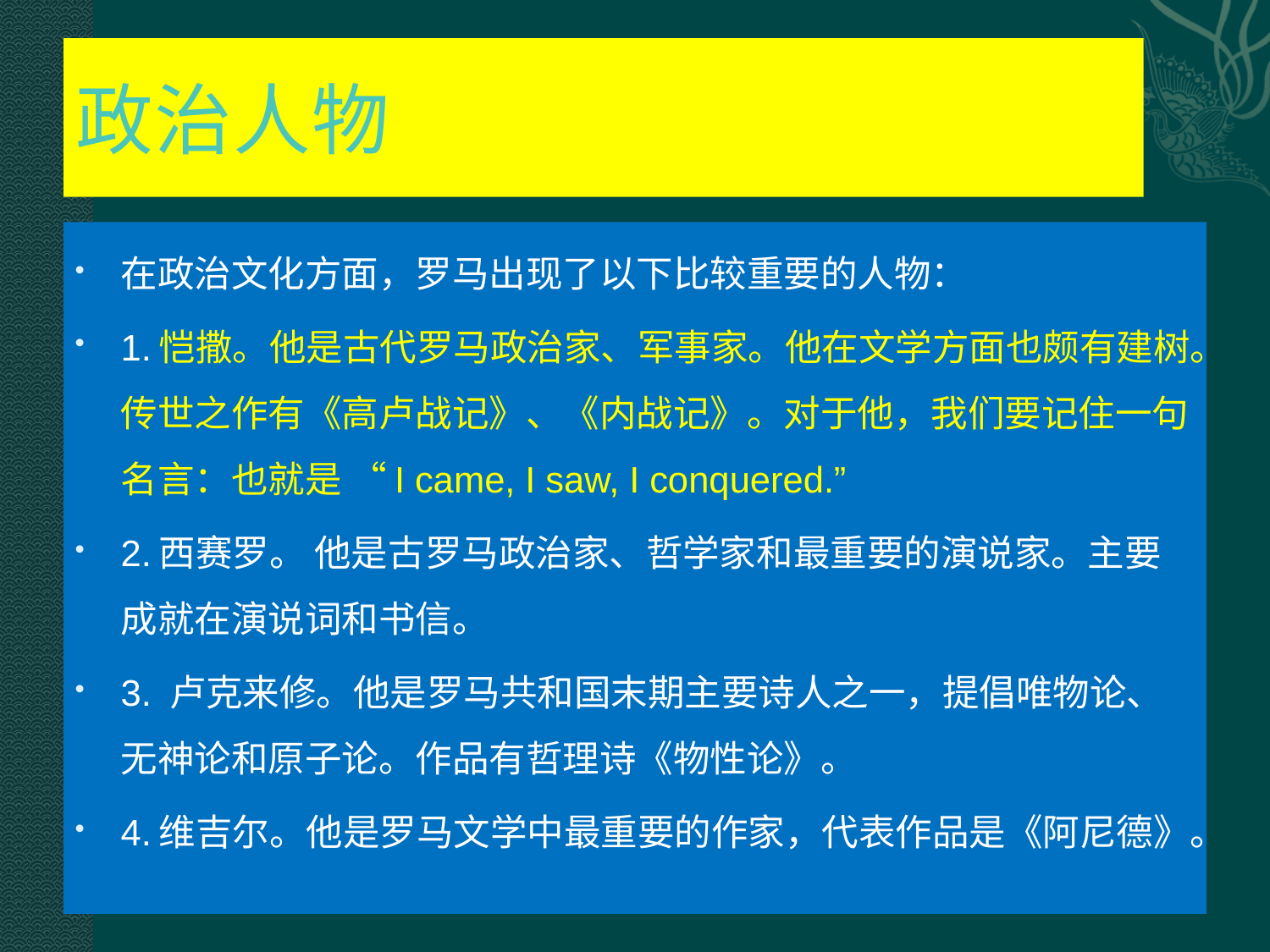

# 政治人物
在政治文化方面，罗马出现了以下比较重要的人物：
1.恺撒。他是古代罗马政治家、军事家。他在文学方面也颇有建树。传世之作有《高卢战记》、《内战记》。对于他，我们要记住一句名言：也就是 “I came, I saw, I conquered.”
2.西赛罗。 他是古罗马政治家、哲学家和最重要的演说家。主要成就在演说词和书信。
3. 卢克来修。他是罗马共和国末期主要诗人之一，提倡唯物论、无神论和原子论。作品有哲理诗《物性论》。
4.维吉尔。他是罗马文学中最重要的作家，代表作品是《阿尼德》。